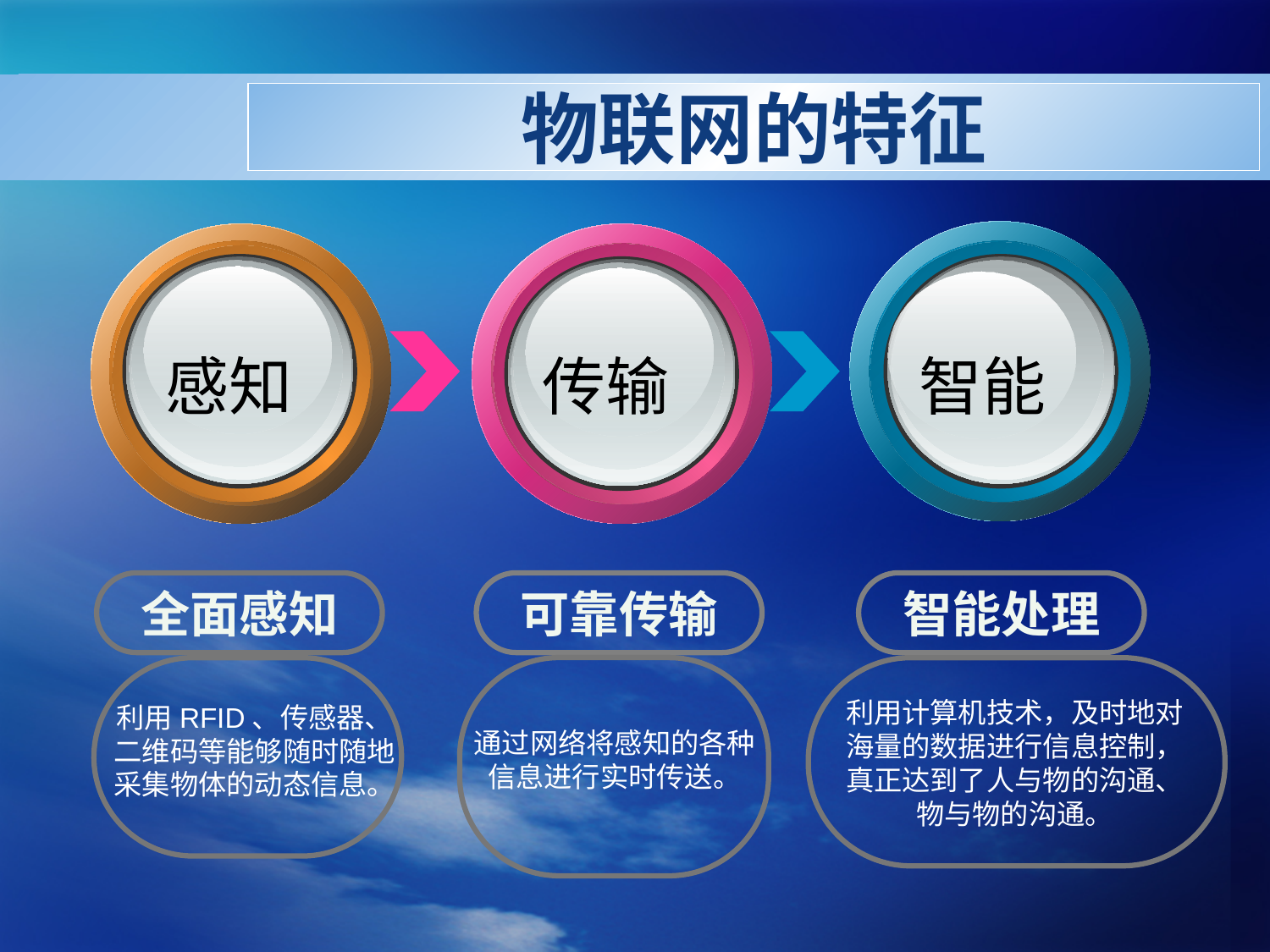

# 物联网的特征

智能

感知

传输

全面感知
可靠传输
智能处理

利用计算机技术，及时地对海量的数据进行信息控制，真正达到了人与物的沟通、物与物的沟通。
利用RFID、传感器、二维码等能够随时随地采集物体的动态信息。
通过网络将感知的各种信息进行实时传送。